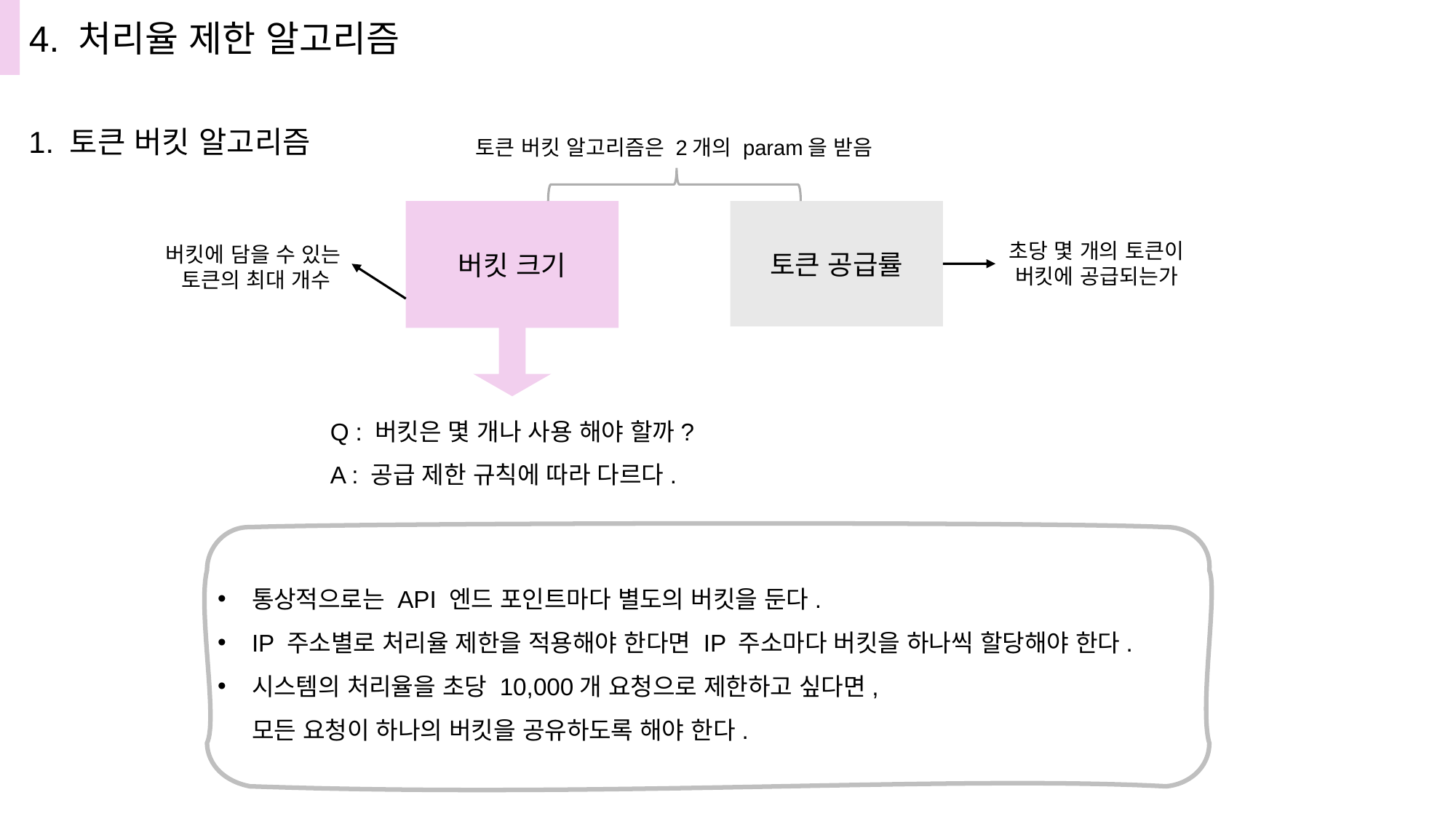

4. 처리율 제한 알고리즘

1. 토큰 버킷 알고리즘
토큰 버킷 알고리즘은 2개의 param을 받음
버킷 크기
토큰 공급률
초당 몇 개의 토큰이
버킷에 공급되는가
버킷에 담을 수 있는
토큰의 최대 개수
Q : 버킷은 몇 개나 사용 해야 할까?
A : 공급 제한 규칙에 따라 다르다.
통상적으로는 API 엔드 포인트마다 별도의 버킷을 둔다.
IP 주소별로 처리율 제한을 적용해야 한다면 IP 주소마다 버킷을 하나씩 할당해야 한다.
시스템의 처리율을 초당 10,000개 요청으로 제한하고 싶다면,
모든 요청이 하나의 버킷을 공유하도록 해야 한다.